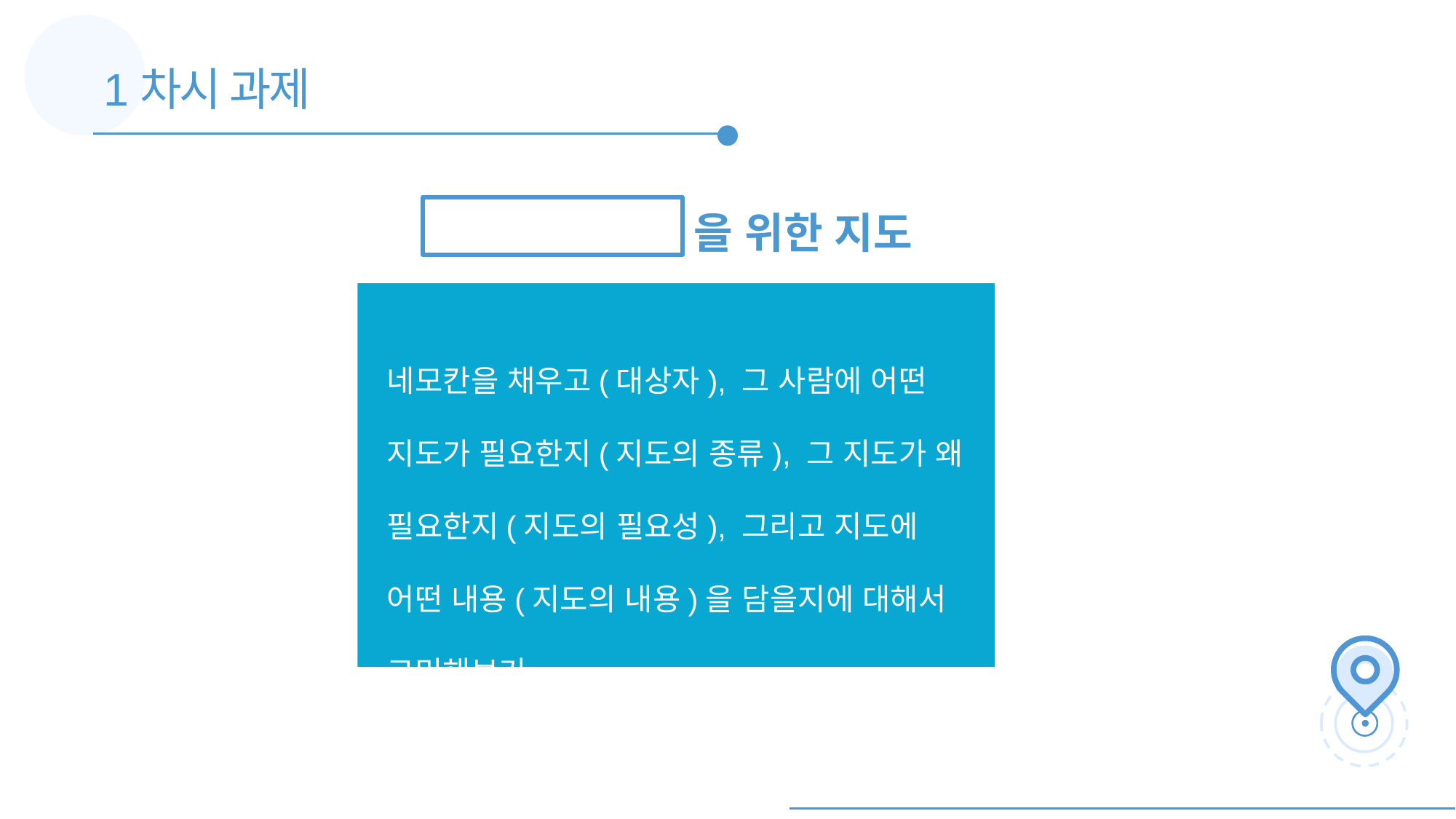

1차시 과제

을 위한 지도

네모칸을 채우고(대상자), 그 사람에 어떤 지도가 필요한지(지도의 종류), 그 지도가 왜 필요한지(지도의 필요성), 그리고 지도에 어떤 내용(지도의 내용)을 담을지에 대해서 고민해보기